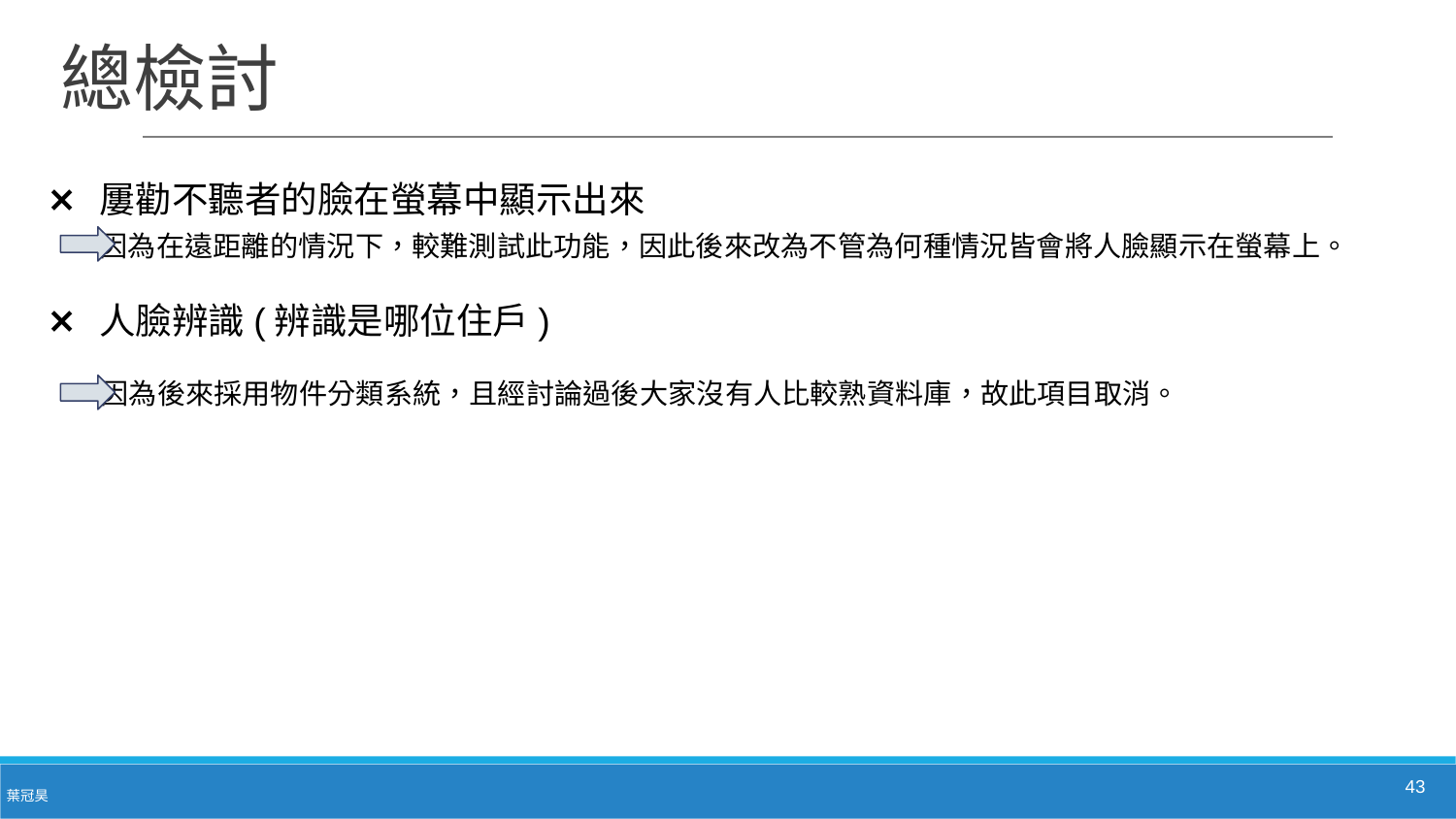

# 總檢討
❌  屢勸不聽者的臉在螢幕中顯示出來
     因為在遠距離的情況下，較難測試此功能，因此後來改為不管為何種情況皆會將人臉顯示在螢幕上。

❌  人臉辨識(辨識是哪位住戶)

       因為後來採用物件分類系統，且經討論過後大家沒有人比較熟資料庫，故此項目取消。

43
葉冠昊